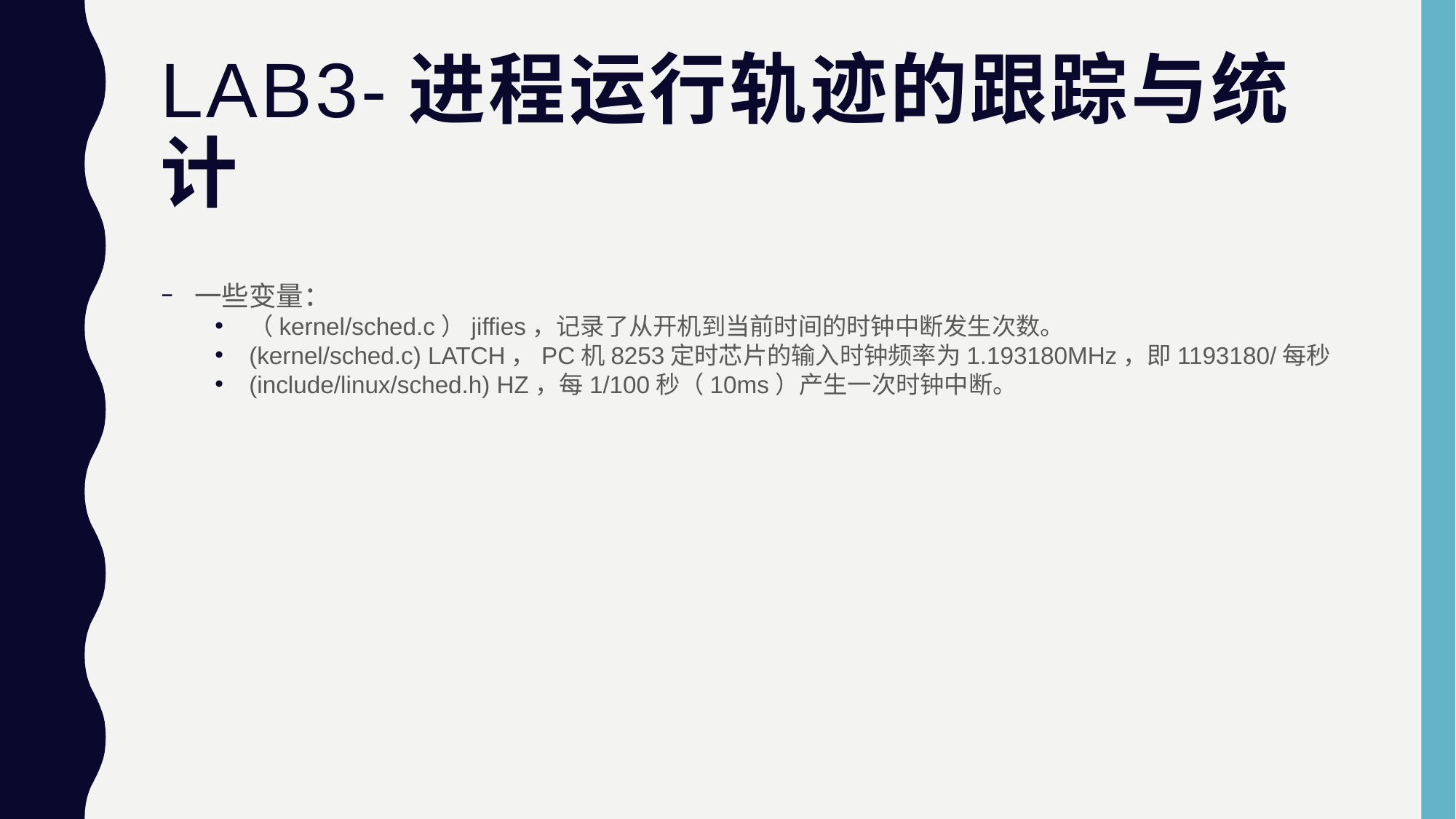

# Lab3-进程运行轨迹的跟踪与统计
一些变量：
（kernel/sched.c）jiffies，记录了从开机到当前时间的时钟中断发生次数。
(kernel/sched.c) LATCH，PC机8253定时芯片的输入时钟频率为1.193180MHz，即1193180/每秒
(include/linux/sched.h) HZ，每1/100秒（10ms）产生一次时钟中断。